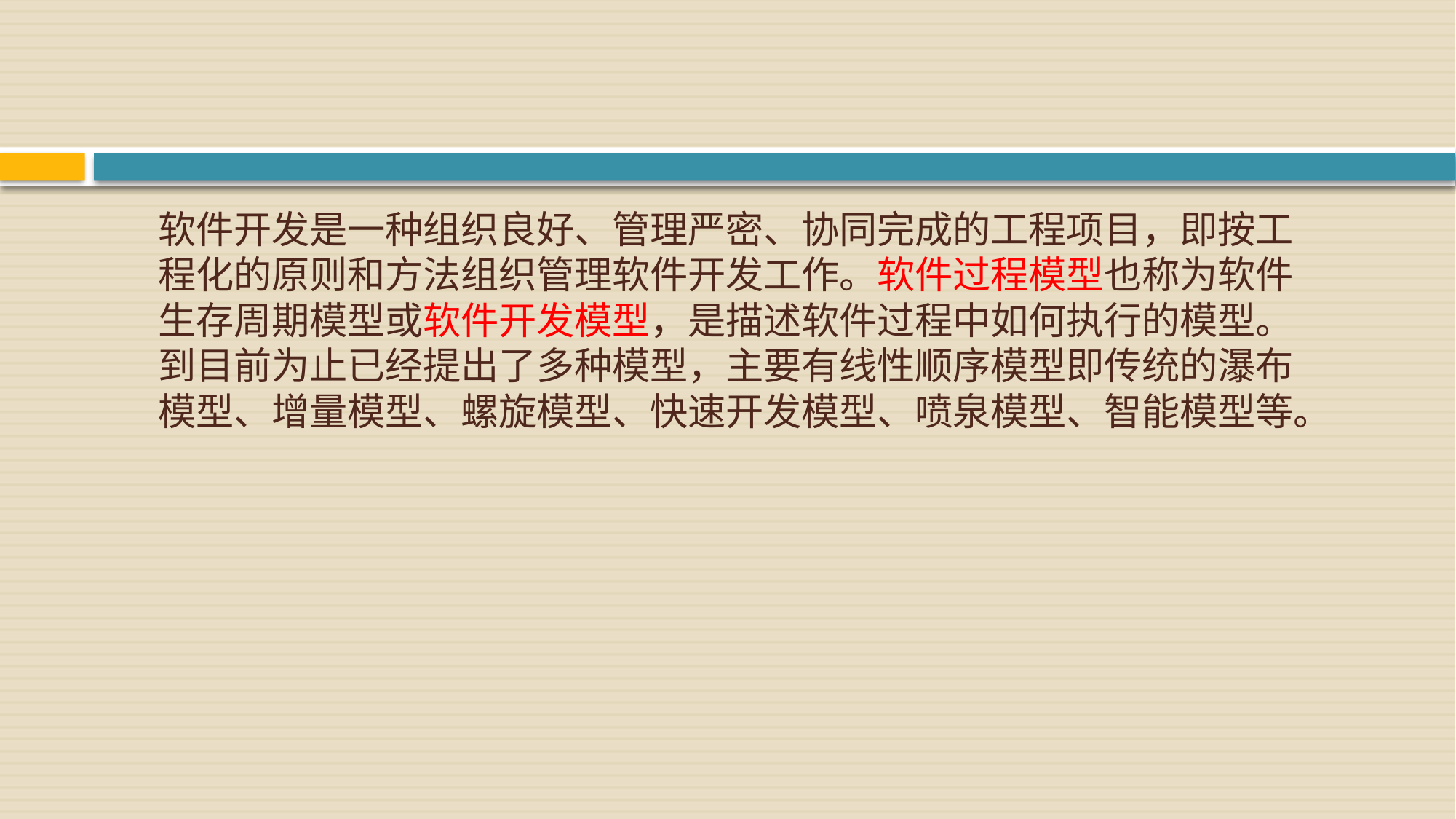

# 软件开发是一种组织良好、管理严密、协同完成的工程项目，即按工程化的原则和方法组织管理软件开发工作。软件过程模型也称为软件生存周期模型或软件开发模型，是描述软件过程中如何执行的模型。到目前为止已经提出了多种模型，主要有线性顺序模型即传统的瀑布模型、增量模型、螺旋模型、快速开发模型、喷泉模型、智能模型等。